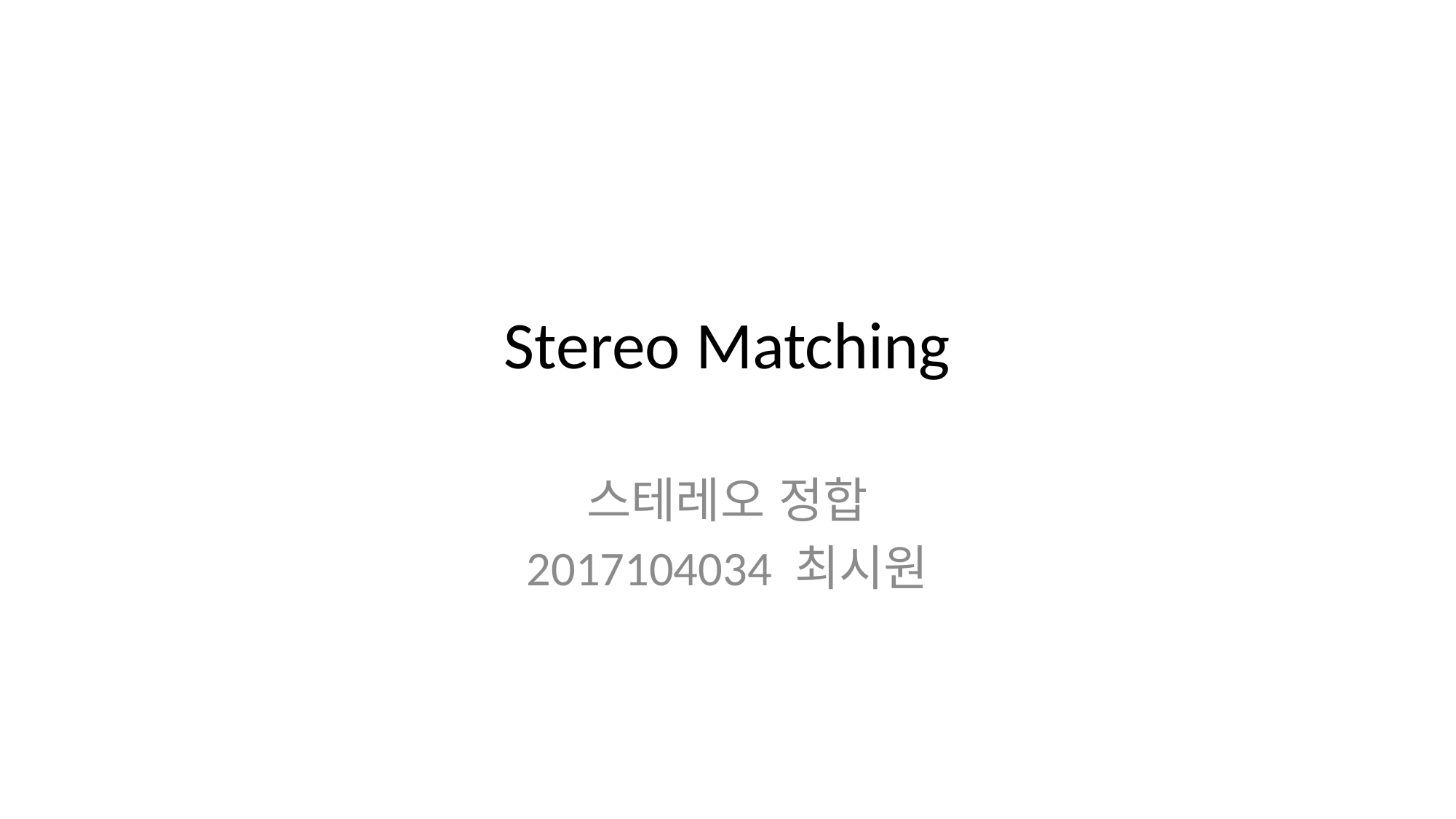

# Stereo Matching
스테레오 정합
2017104034 최시원